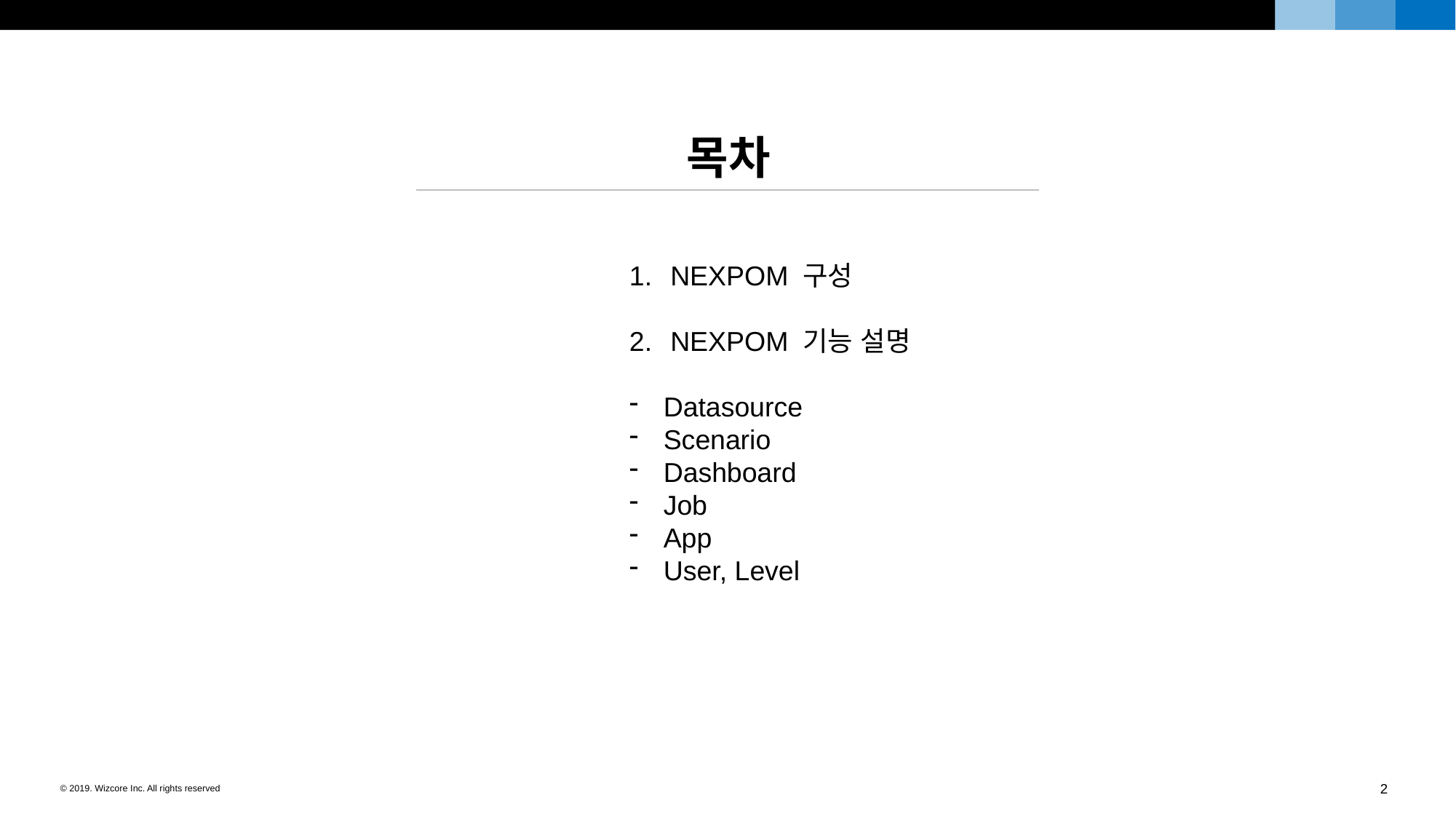

목차
NEXPOM 구성

NEXPOM 기능 설명

Datasource
Scenario
Dashboard
Job
App
User, Level
2
© 2019. Wizcore Inc. All rights reserved